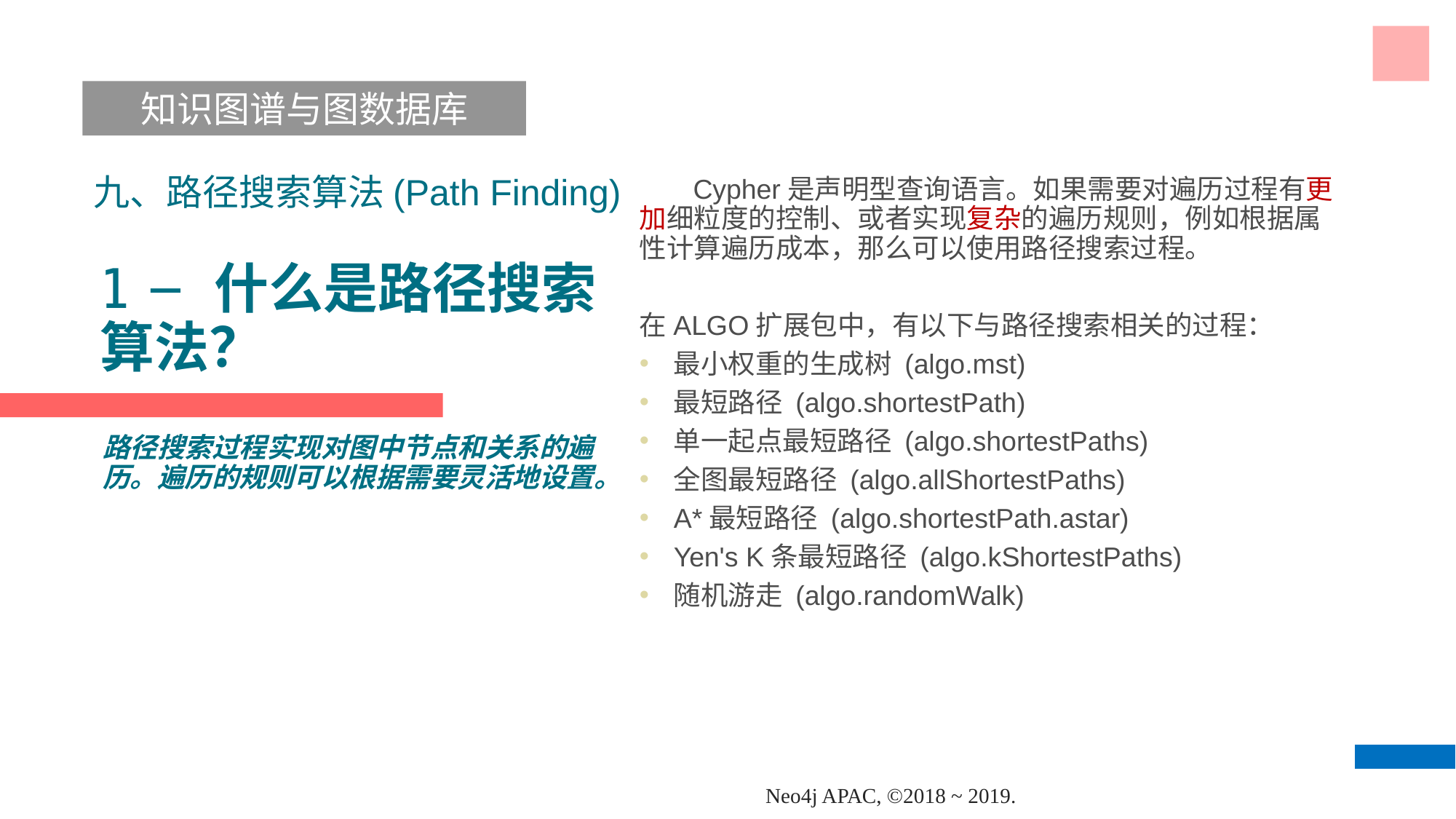

知识图谱与图数据库
九、路径搜索算法(Path Finding)
       Cypher是声明型查询语言。如果需要对遍历过程有更加细粒度的控制、或者实现复杂的遍历规则，例如根据属性计算遍历成本，那么可以使用路径搜索过程。

在ALGO扩展包中，有以下与路径搜索相关的过程：
最小权重的生成树 (algo.mst)
最短路径 (algo.shortestPath)
单一起点最短路径 (algo.shortestPaths)
全图最短路径 (algo.allShortestPaths)
A*最短路径 (algo.shortestPath.astar)
Yen's K条最短路径 (algo.kShortestPaths)
随机游走 (algo.randomWalk)

# 1 – 什么是路径搜索算法？
路径搜索过程实现对图中节点和关系的遍历。遍历的规则可以根据需要灵活地设置。